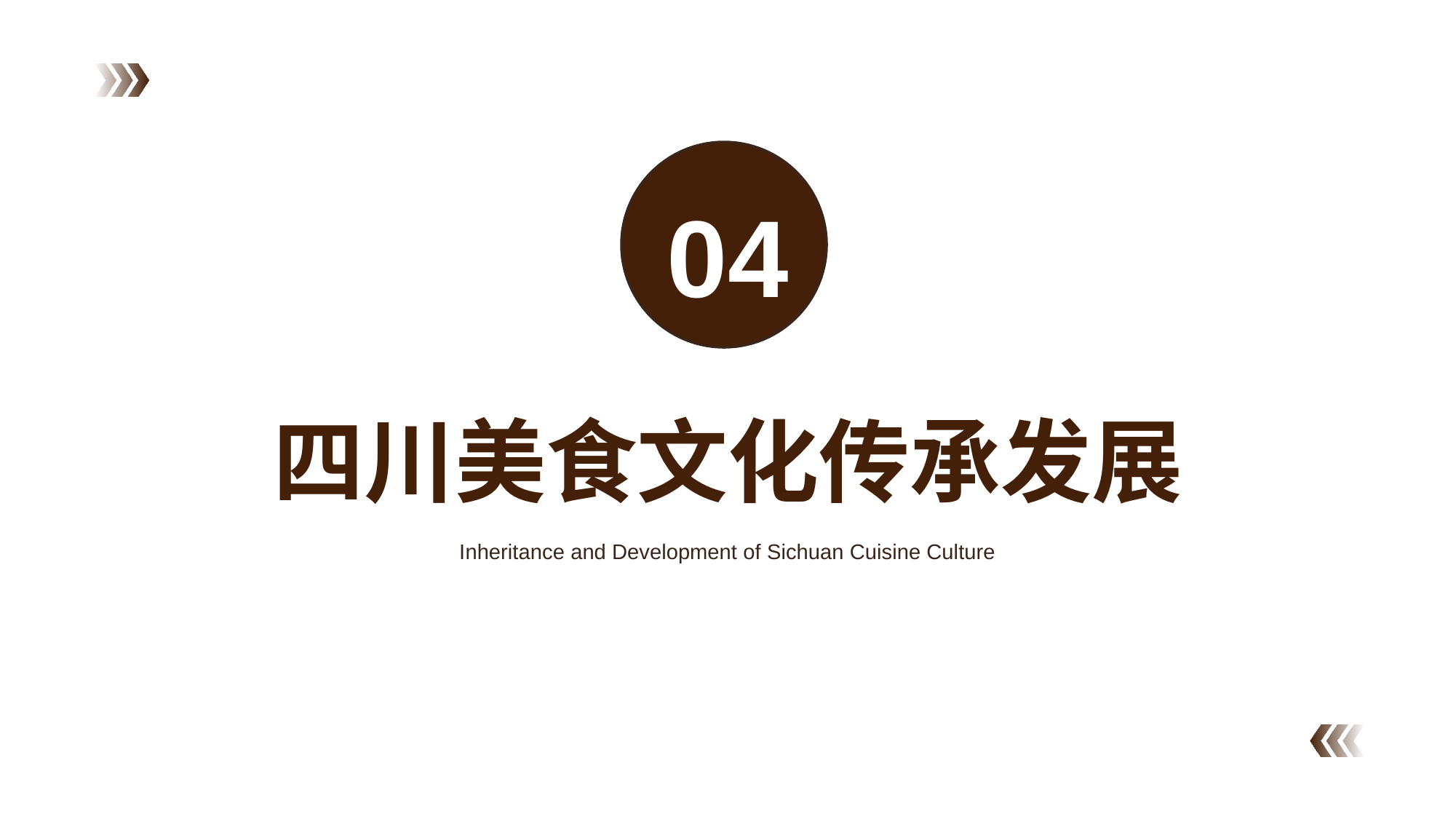

04

四川美食文化传承发展
Inheritance and Development of Sichuan Cuisine Culture